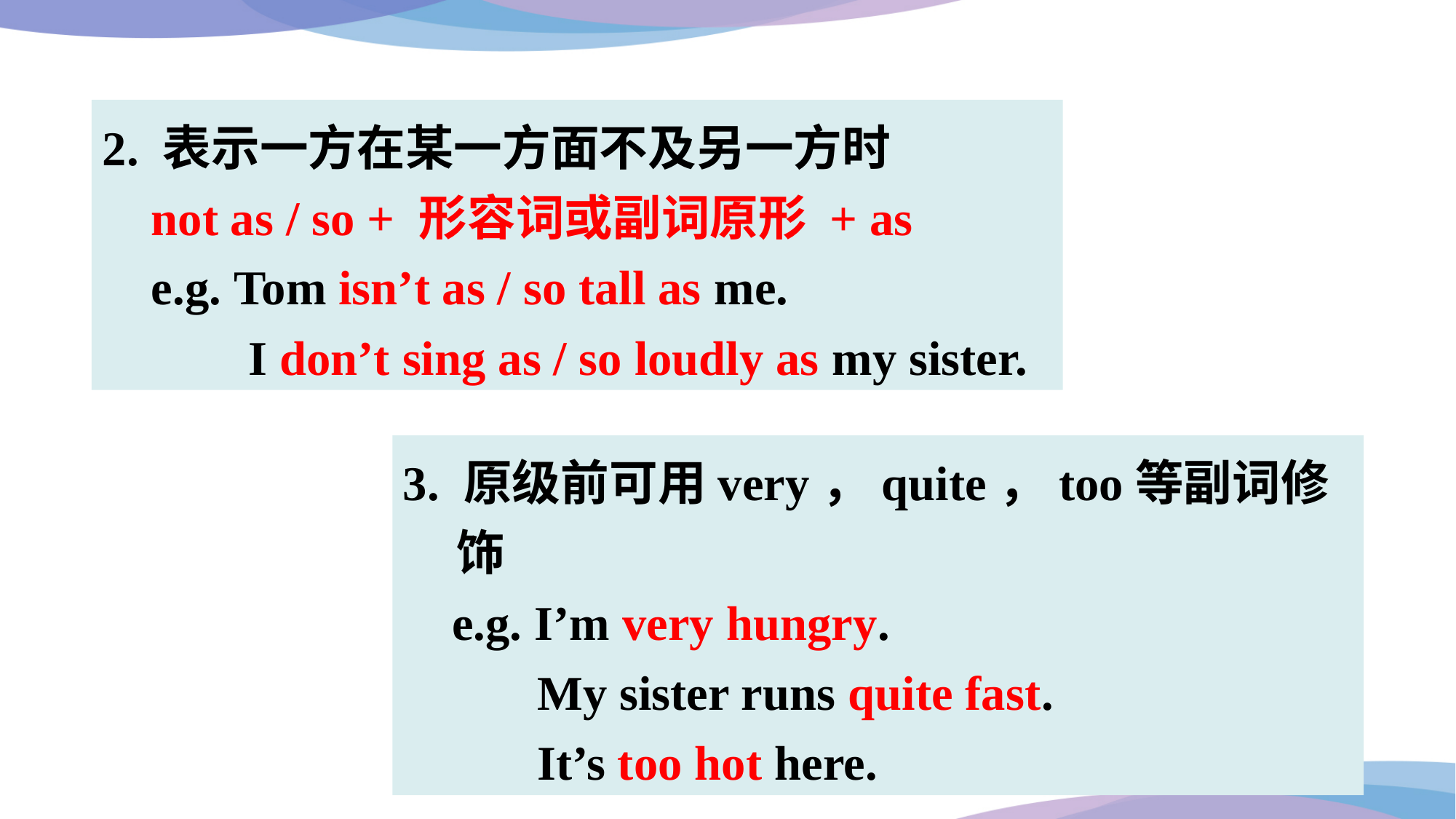

2. 表示一方在某一方面不及另一方时
    not as / so + 形容词或副词原形 + as
    e.g. Tom isn’t as / so tall as me.
            I don’t sing as / so loudly as my sister.
3. 原级前可用very，quite，too等副词修饰
    e.g. I’m very hungry.
           My sister runs quite fast.
           It’s too hot here.